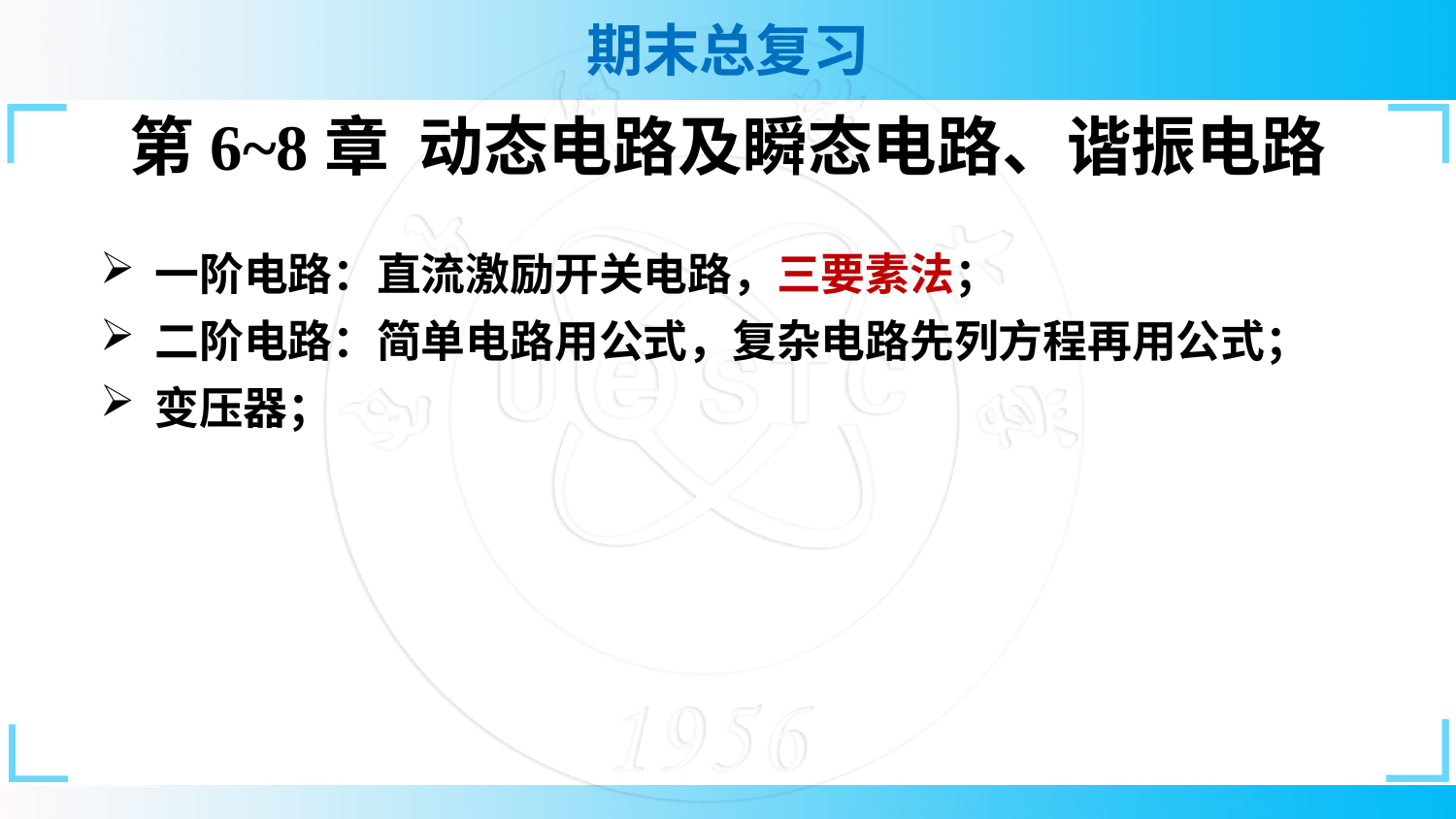

第6~8章  动态电路及瞬态电路、谐振电路
一阶电路：直流激励开关电路，三要素法；
二阶电路：简单电路用公式，复杂电路先列方程再用公式；
变压器；